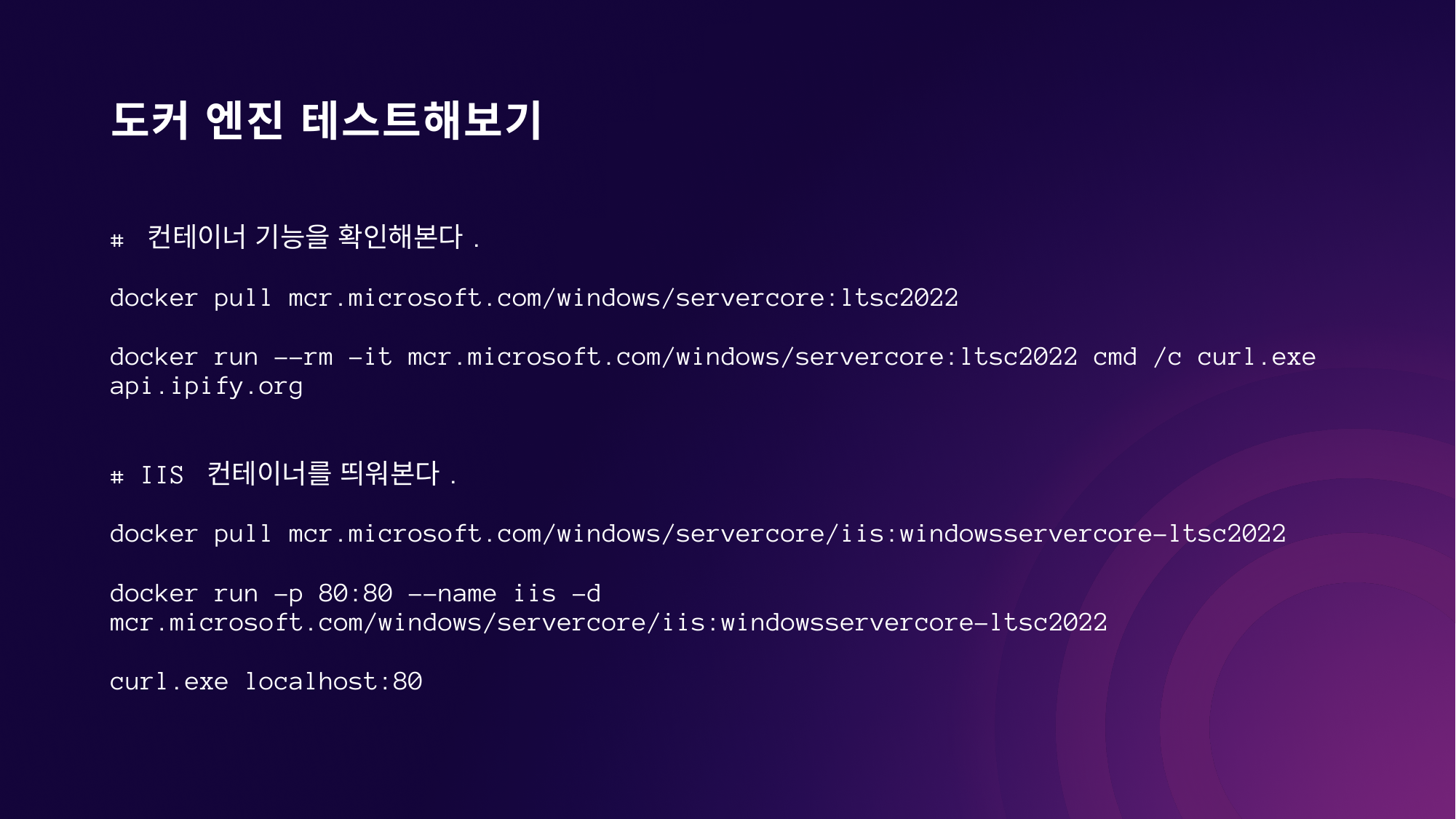

# 도커 엔진 테스트해보기
# 컨테이너 기능을 확인해본다. docker pull mcr.microsoft.com/windows/servercore:ltsc2022 docker run --rm -it mcr.microsoft.com/windows/servercore:ltsc2022 cmd /c curl.exe api.ipify.org

# IIS 컨테이너를 띄워본다. docker pull mcr.microsoft.com/windows/servercore/iis:windowsservercore-ltsc2022 docker run -p 80:80 --name iis -d mcr.microsoft.com/windows/servercore/iis:windowsservercore-ltsc2022 curl.exe localhost:80